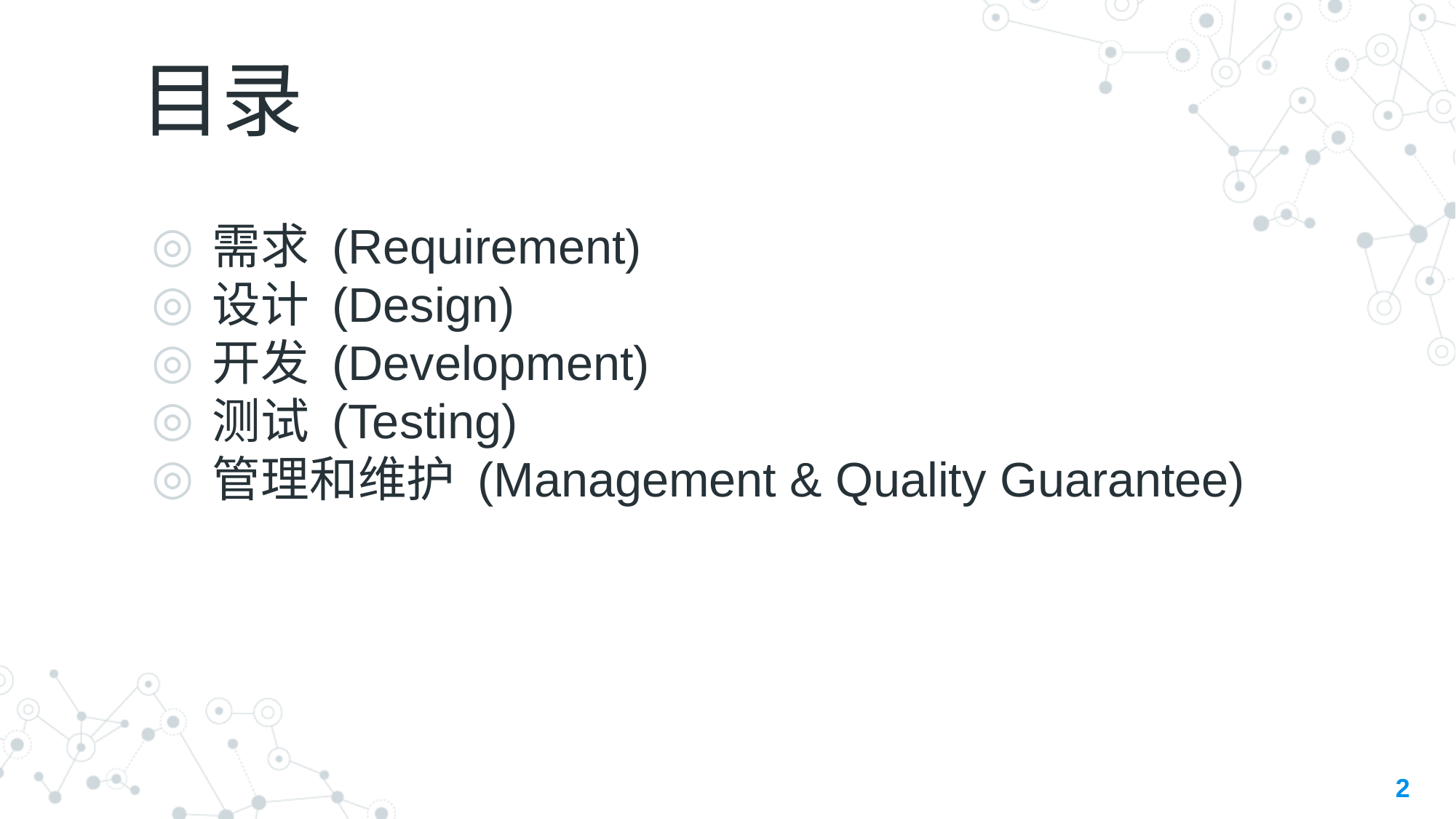

# 目录
需求 (Requirement)
设计 (Design)
开发 (Development)
测试 (Testing)
管理和维护 (Management & Quality Guarantee)
2